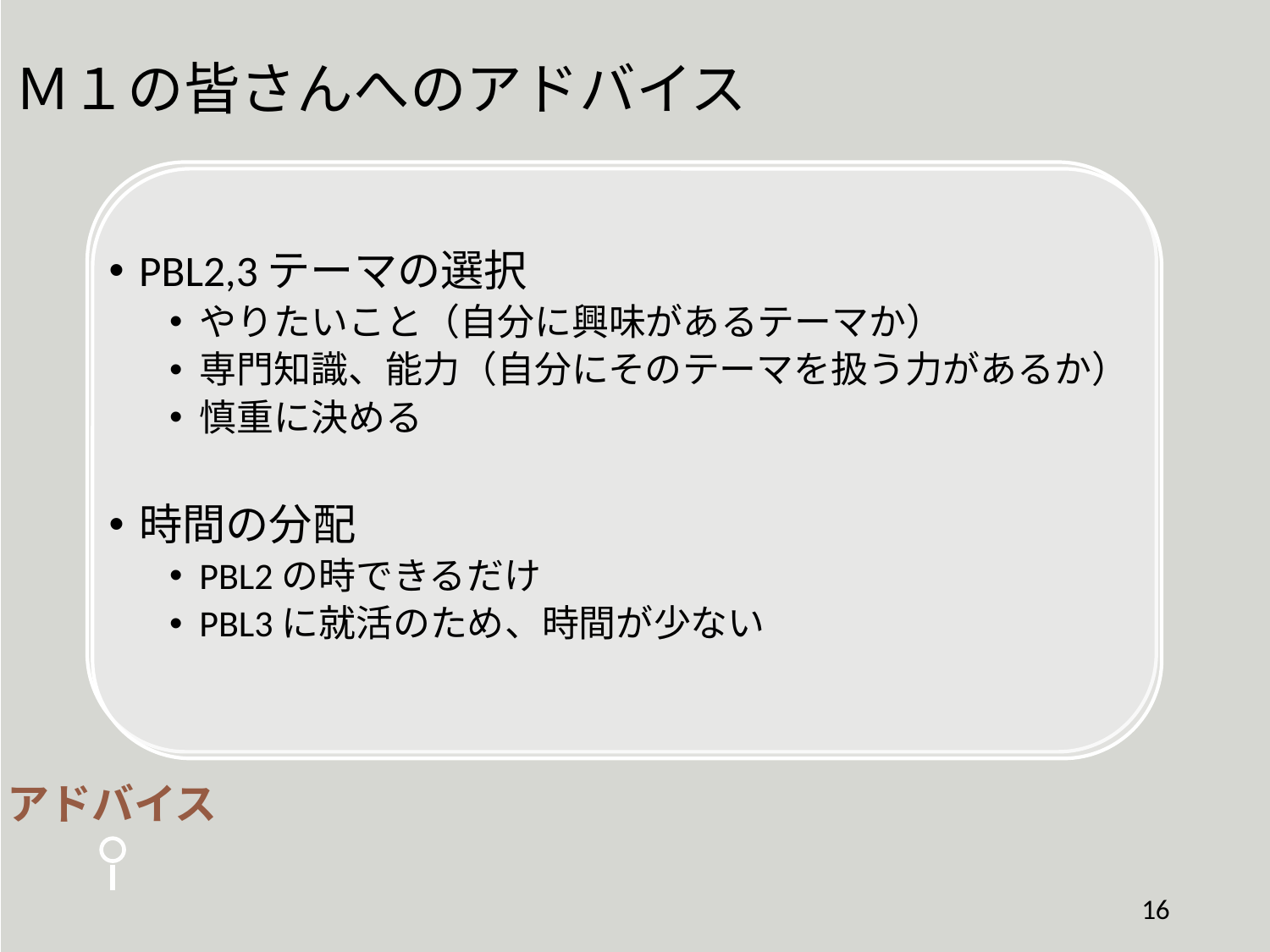

Ｍ１の皆さんへのアドバイス

PBL2,3テーマの選択
やりたいこと（自分に興味があるテーマか）
専門知識、能力（自分にそのテーマを扱う力があるか）
慎重に決める

時間の分配
PBL2の時できるだけ
PBL3に就活のため、時間が少ない

アドバイス

16